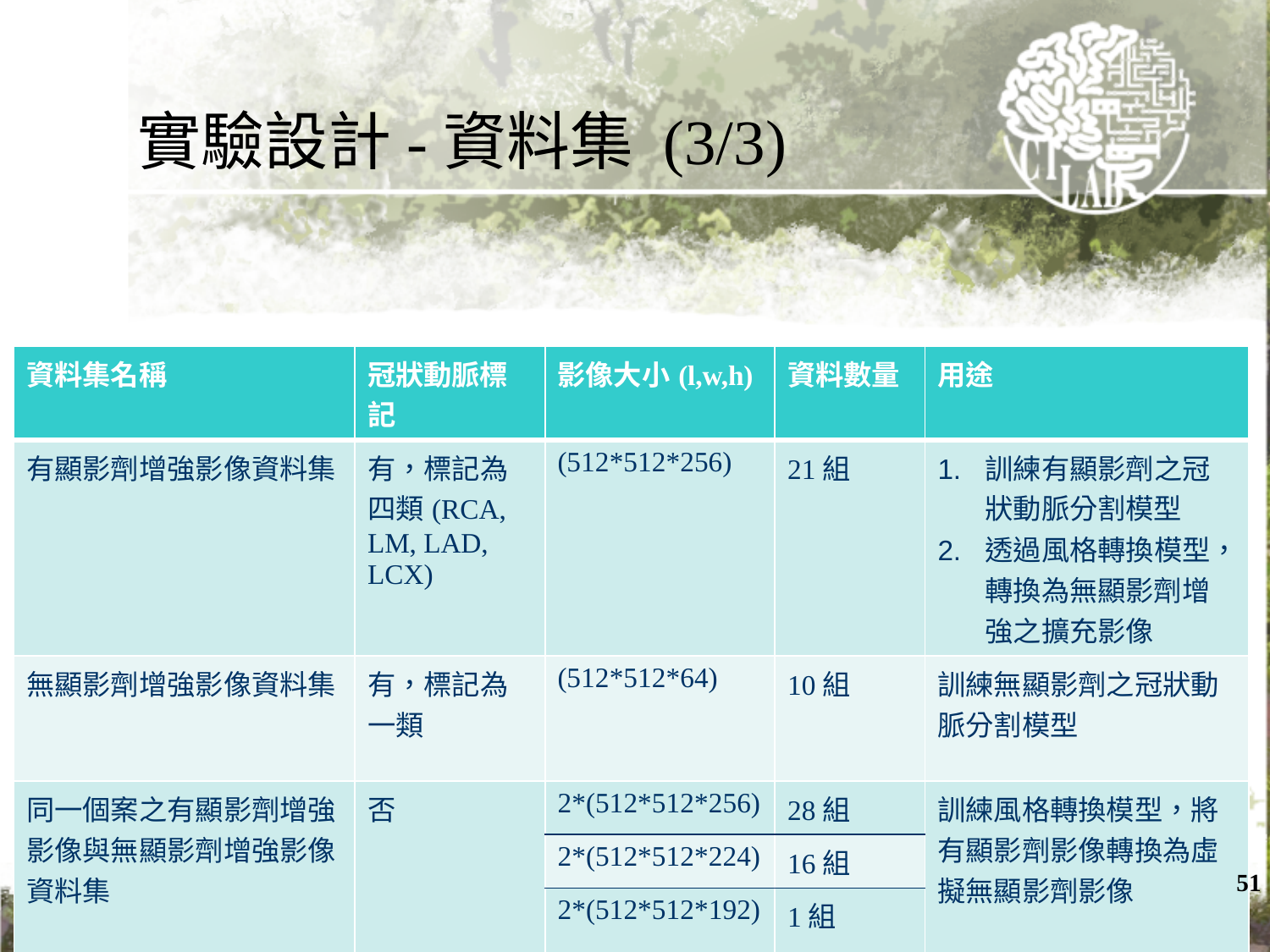

# 實驗設計-資料集 (3/3)
| 資料集名稱 | 冠狀動脈標記 | 影像大小(l,w,h) | 資料數量 | 用途 |
| --- | --- | --- | --- | --- |
| 有顯影劑增強影像資料集 | 有，標記為四類(RCA, LM, LAD, LCX) | (512\*512\*256) | 21組 | 訓練有顯影劑之冠狀動脈分割模型 透過風格轉換模型，轉換為無顯影劑增強之擴充影像 |
| 無顯影劑增強影像資料集 | 有，標記為一類 | (512\*512\*64) | 10組 | 訓練無顯影劑之冠狀動脈分割模型 |
| 同一個案之有顯影劑增強影像與無顯影劑增強影像資料集 | 否 | 2\*(512\*512\*256) | 28組 | 訓練風格轉換模型，將有顯影劑影像轉換為虛擬無顯影劑影像 |
|  |  | 2\*(512\*512\*224) | 16組 |  |
|  |  | 2\*(512\*512\*192) | 1組 |  |
51